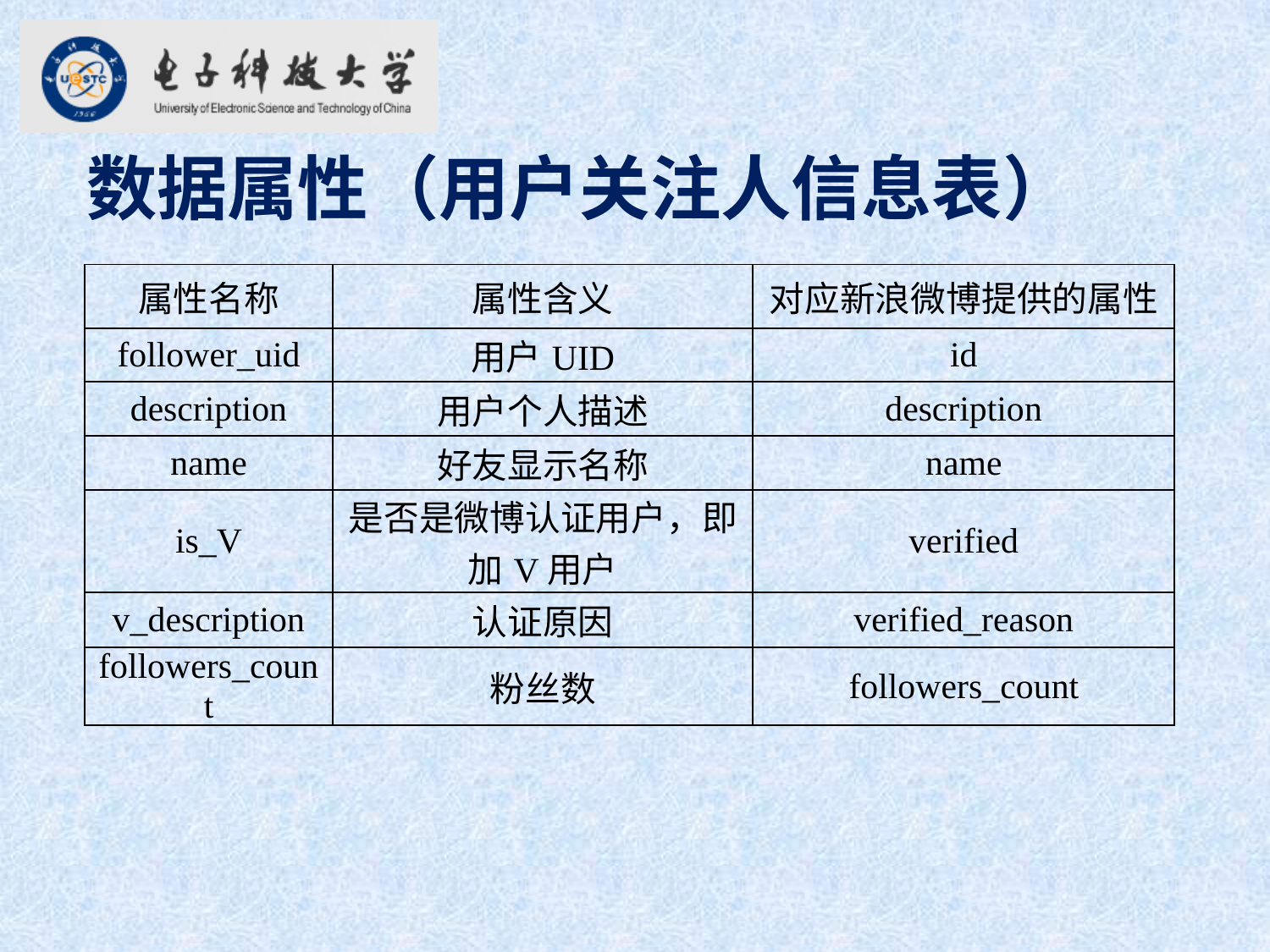

数据属性（用户关注人信息表）
| 属性名称 | 属性含义 | 对应新浪微博提供的属性 |
| --- | --- | --- |
| follower\_uid | 用户UID | id |
| description | 用户个人描述 | description |
| name | 好友显示名称 | name |
| is\_V | 是否是微博认证用户，即加V用户 | verified |
| v\_description | 认证原因 | verified\_reason |
| followers\_count | 粉丝数 | followers\_count |